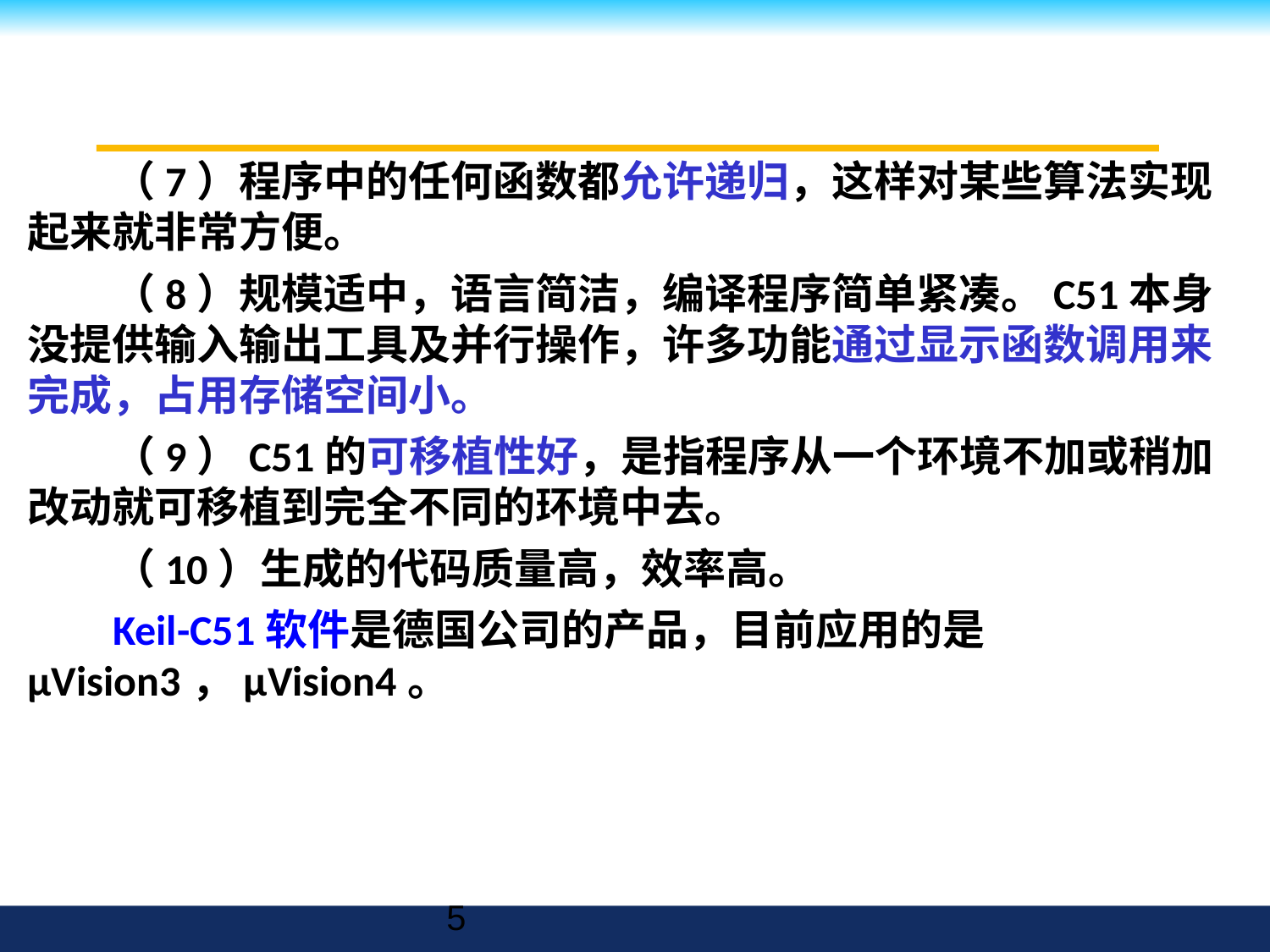

（7）程序中的任何函数都允许递归，这样对某些算法实现起来就非常方便。
（8）规模适中，语言简洁，编译程序简单紧凑。C51本身没提供输入输出工具及并行操作，许多功能通过显示函数调用来完成，占用存储空间小。
（9）C51的可移植性好，是指程序从一个环境不加或稍加改动就可移植到完全不同的环境中去。
（10）生成的代码质量高，效率高。
Keil-C51软件是德国公司的产品，目前应用的是µVision3，µVision4。
5